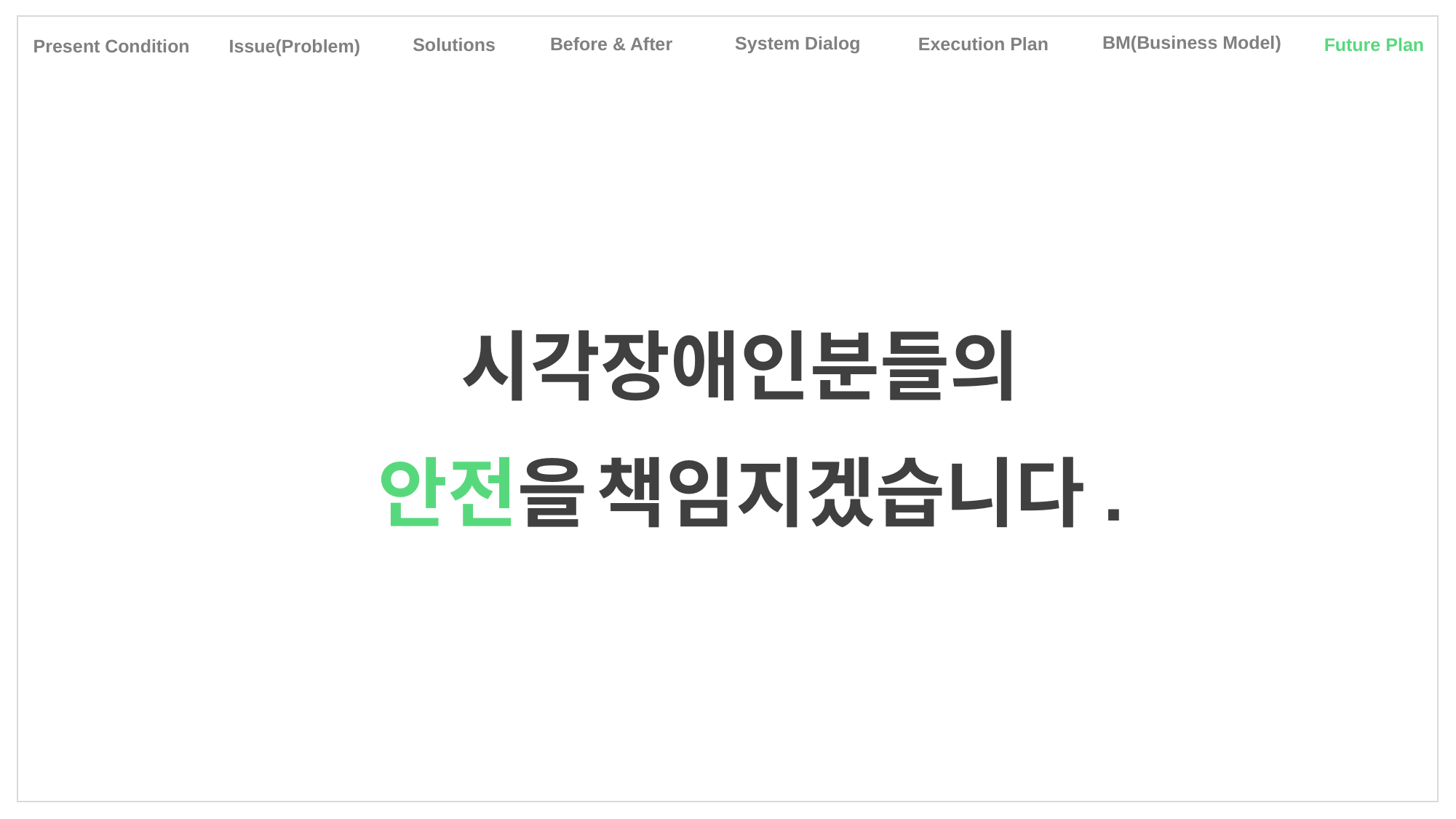

BM(Business Model)
System Dialog
Before & After
Execution Plan
Solutions
Future Plan
Present Condition
Issue(Problem)
시각장애인분들의

안전을 책임지겠습니다.